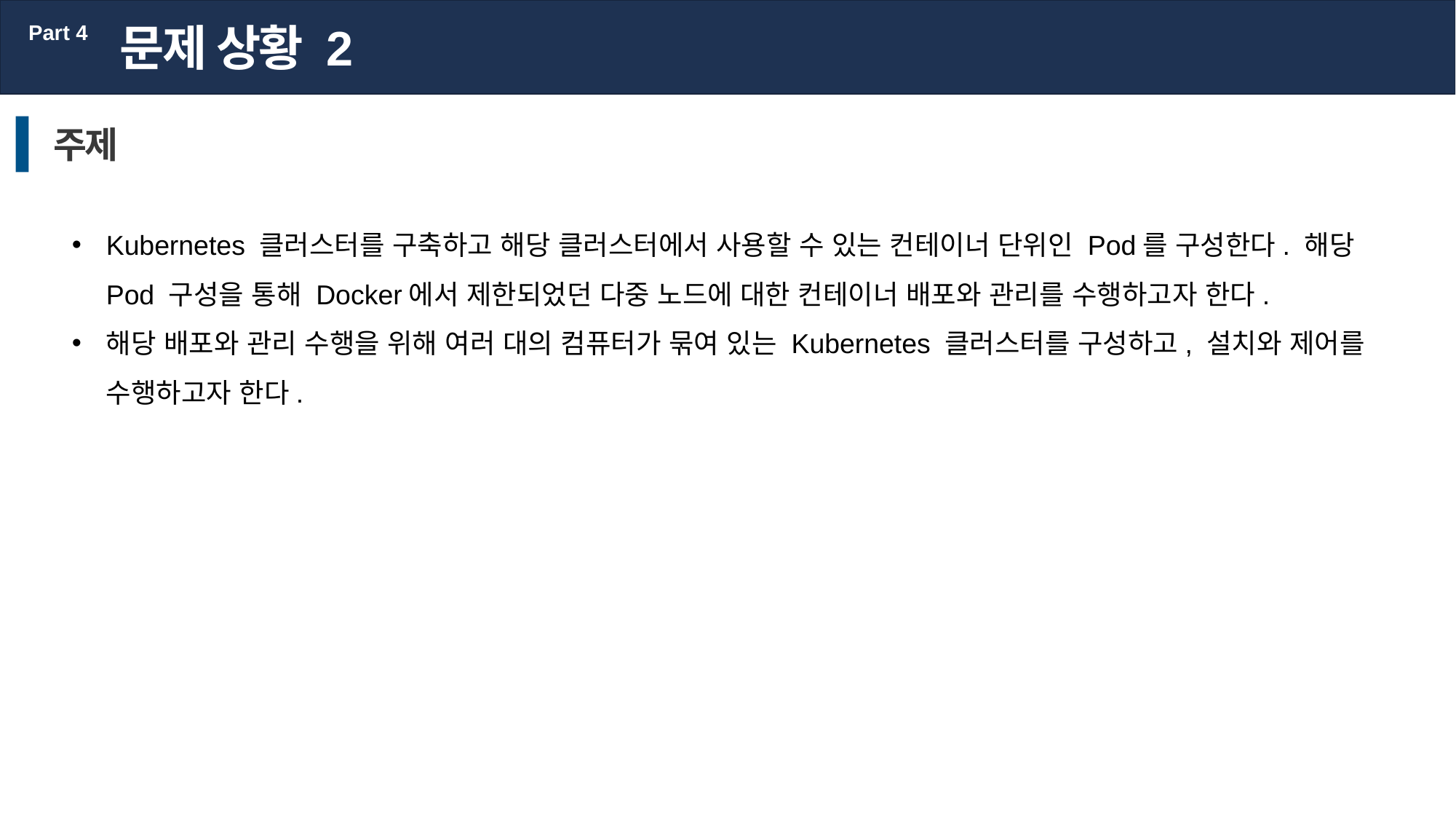

문제 상황 2
Part 4

주제
Kubernetes 클러스터를 구축하고 해당 클러스터에서 사용할 수 있는 컨테이너 단위인 Pod를 구성한다. 해당 Pod 구성을 통해 Docker에서 제한되었던 다중 노드에 대한 컨테이너 배포와 관리를 수행하고자 한다.
해당 배포와 관리 수행을 위해 여러 대의 컴퓨터가 묶여 있는 Kubernetes 클러스터를 구성하고, 설치와 제어를 수행하고자 한다.